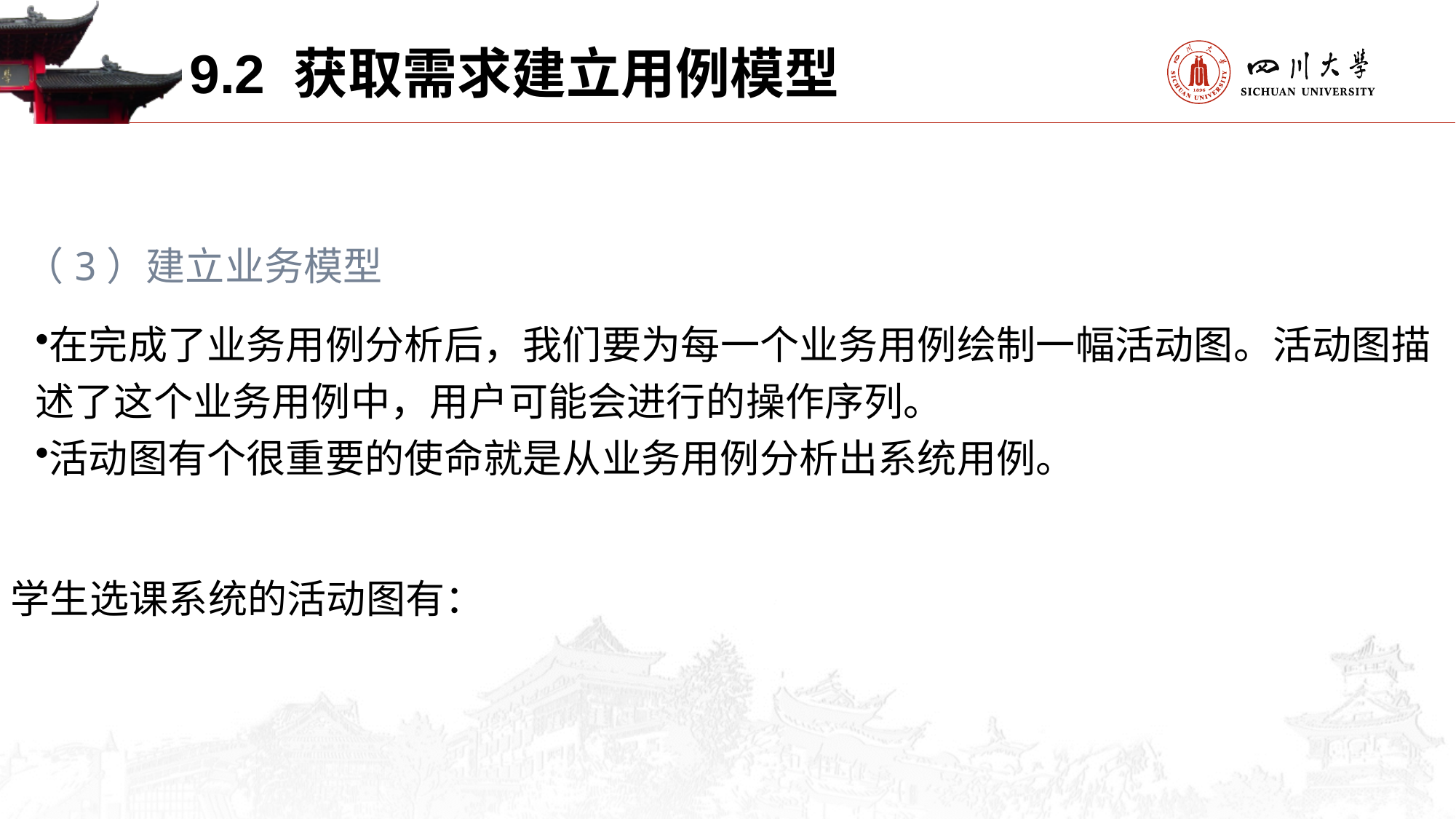

9.2 获取需求建立用例模型

（3）建立业务模型
在完成了业务用例分析后，我们要为每一个业务用例绘制一幅活动图。活动图描述了这个业务用例中，用户可能会进行的操作序列。
活动图有个很重要的使命就是从业务用例分析出系统用例。
学生选课系统的活动图有：